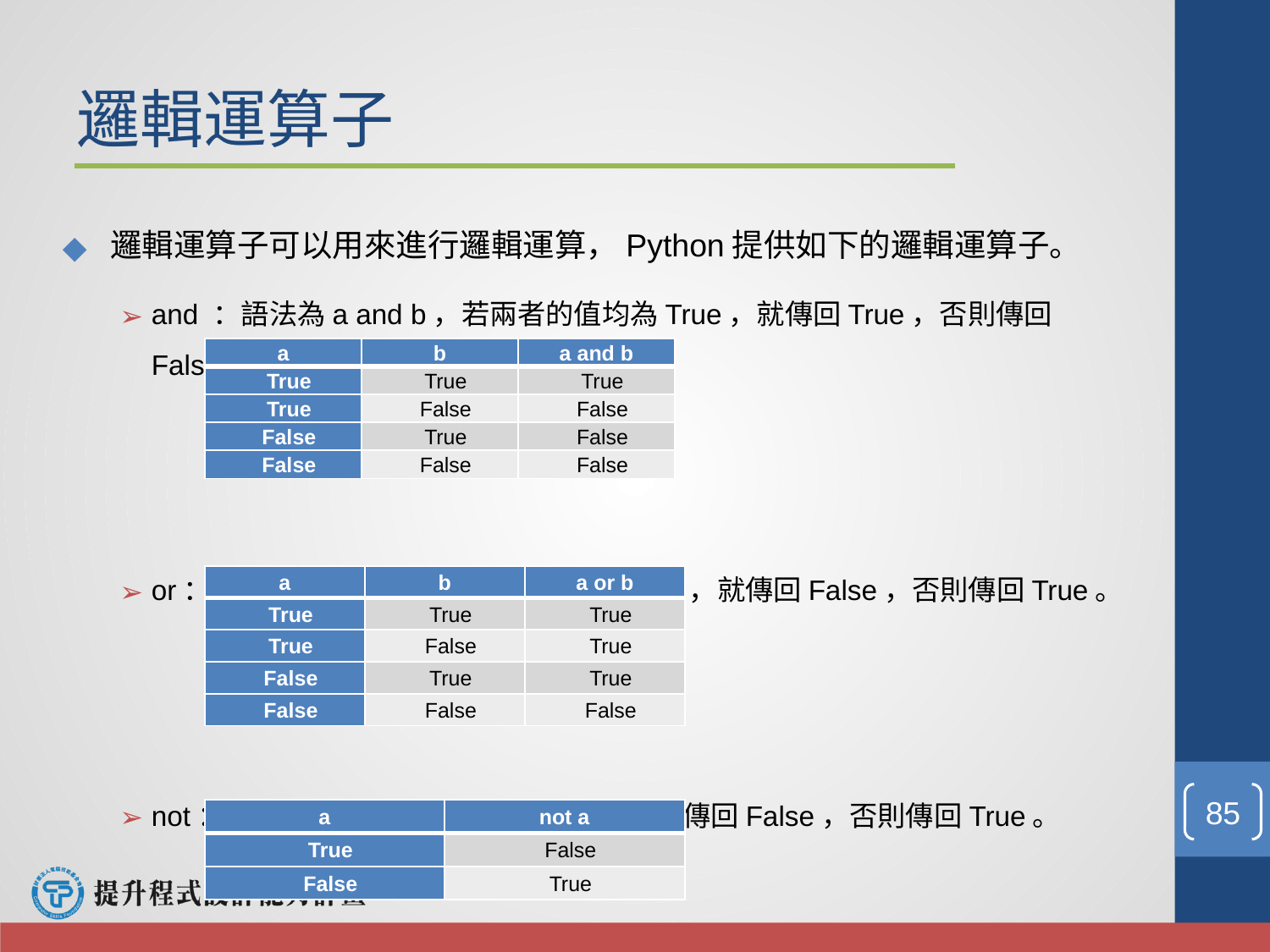

# 邏輯運算子
邏輯運算子可以用來進行邏輯運算，Python提供如下的邏輯運算子。
and ：語法為a and b，若兩者的值均為True，就傳回True，否則傳回False。

or：語法為a or b，若兩者的值均為False，就傳回False，否則傳回True。

not：語法為not a，若a的值為True，就傳回False，否則傳回True。

| a | b | a and b |
| --- | --- | --- |
| True | True | True |
| True | False | False |
| False | True | False |
| False | False | False |

| a | b | a or b |
| --- | --- | --- |
| True | True | True |
| True | False | True |
| False | True | True |
| False | False | False |
85
| a | not a |
| --- | --- |
| True | False |
| False | True |